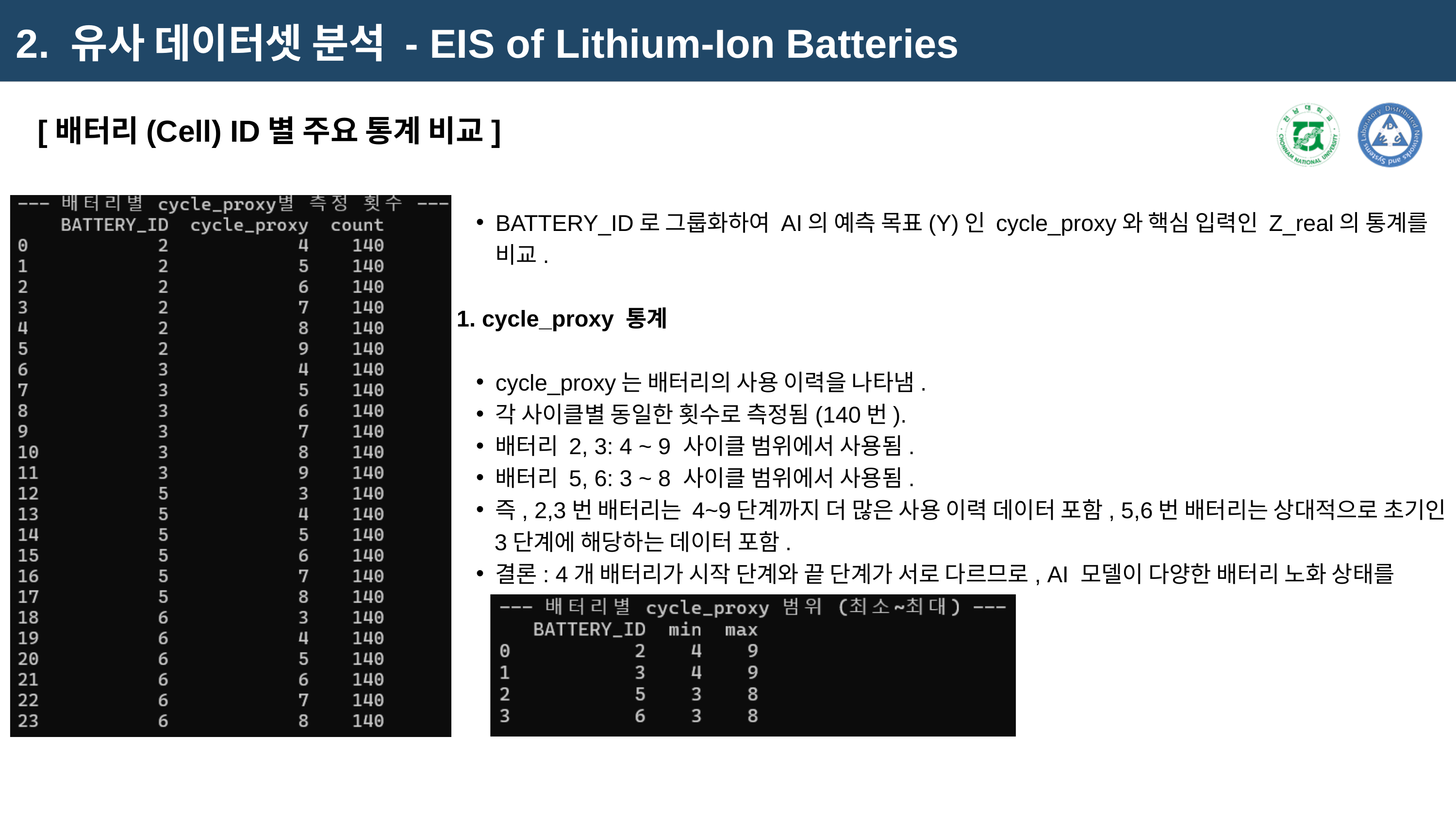

2. 유사 데이터셋 분석 - EIS of Lithium-Ion Batteries
[배터리(Cell) ID별 주요 통계 비교]

BATTERY_ID로 그룹화하여 AI의 예측 목표(Y)인 cycle_proxy와 핵심 입력인 Z_real의 통계를 비교.

1. cycle_proxy 통계

cycle_proxy는 배터리의 사용 이력을 나타냄.
각 사이클별 동일한 횟수로 측정됨(140번).
배터리 2, 3: 4 ~ 9 사이클 범위에서 사용됨.
배터리 5, 6: 3 ~ 8 사이클 범위에서 사용됨.
즉, 2,3번 배터리는 4~9단계까지 더 많은 사용 이력 데이터 포함, 5,6번 배터리는 상대적으로 초기인
      3단계에 해당하는 데이터 포함.
결론: 4개 배터리가 시작 단계와 끝 단계가 서로 다르므로, AI 모델이 다양한 배터리 노화 상태를
      학습할 수 있음.